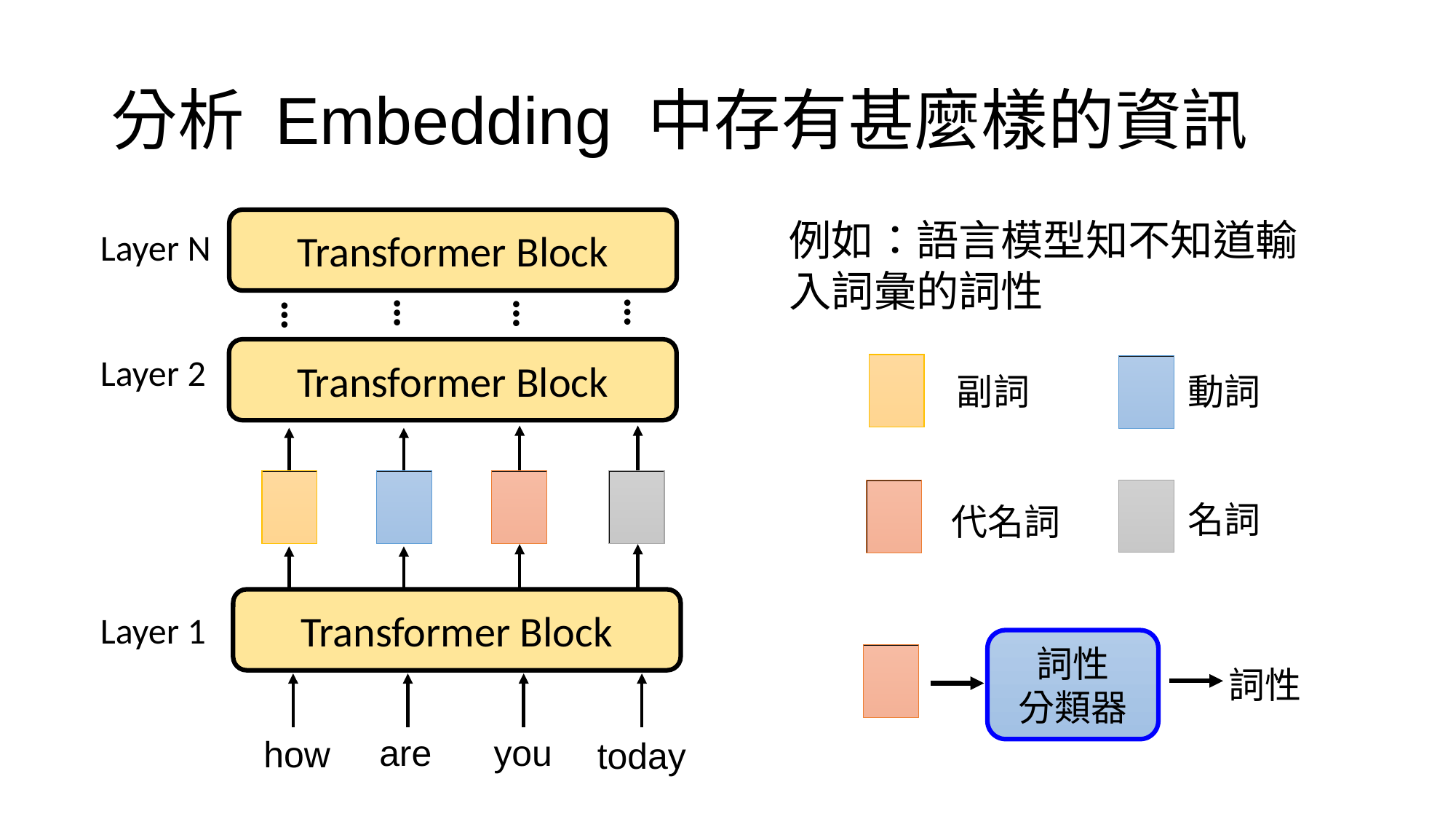

# 分析 Embedding 中存有甚麼樣的資訊
例如：語言模型知不知道輸入詞彙的詞性
Transformer Block
Layer N
…
…
…
…
Transformer Block
Layer 2

副詞
動詞

名詞
代名詞
Transformer Block
Layer 1
詞性
分類器

詞性
are
you
how
today